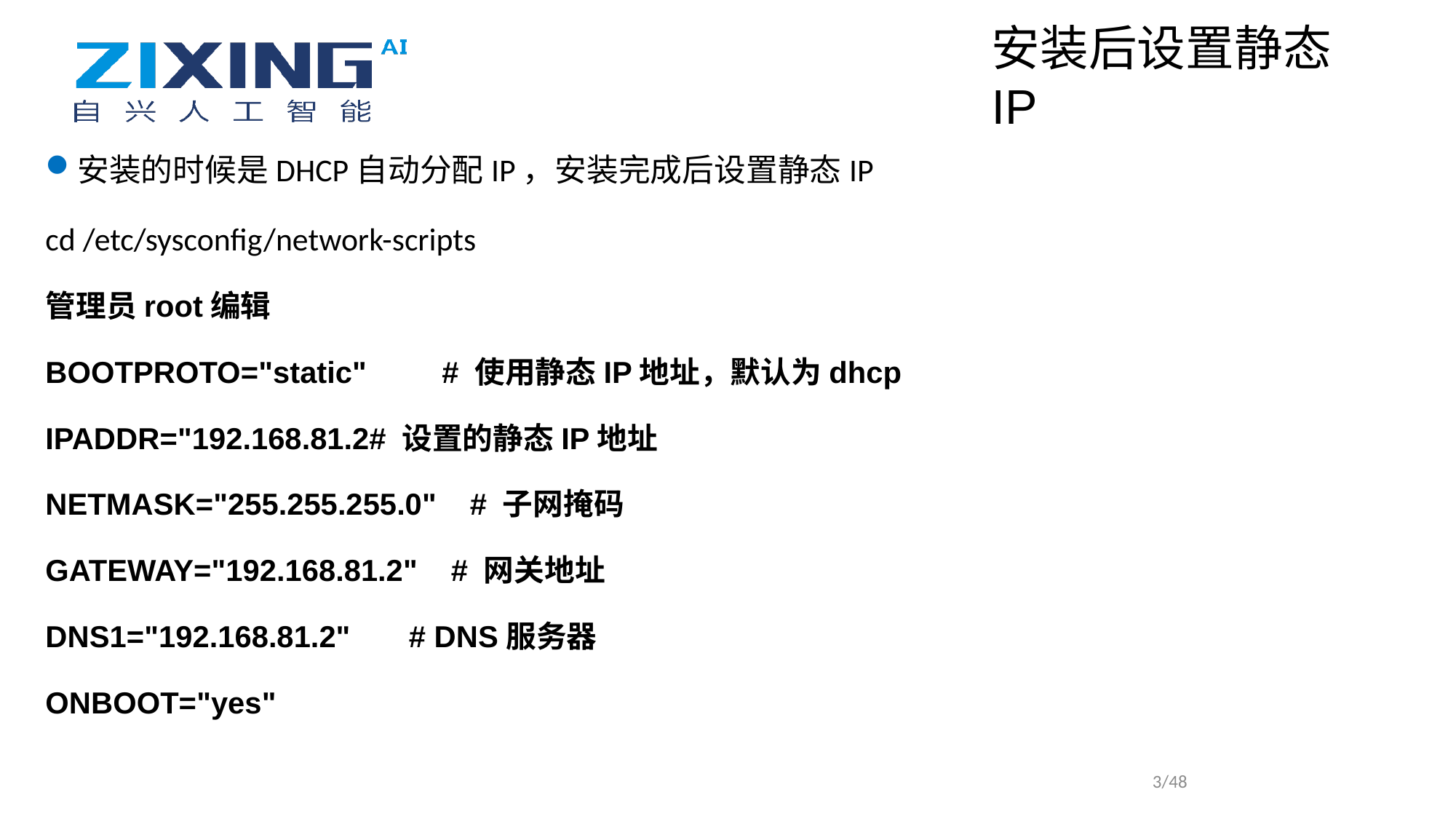

安装后设置静态IP
安装的时候是DHCP自动分配IP，安装完成后设置静态IP
cd /etc/sysconfig/network-scripts
管理员root编辑
BOOTPROTO="static"         # 使用静态IP地址，默认为dhcp
IPADDR="192.168.81.2# 设置的静态IP地址
NETMASK="255.255.255.0"    # 子网掩码
GATEWAY="192.168.81.2"    # 网关地址
DNS1="192.168.81.2"       # DNS服务器
ONBOOT="yes"
3/48